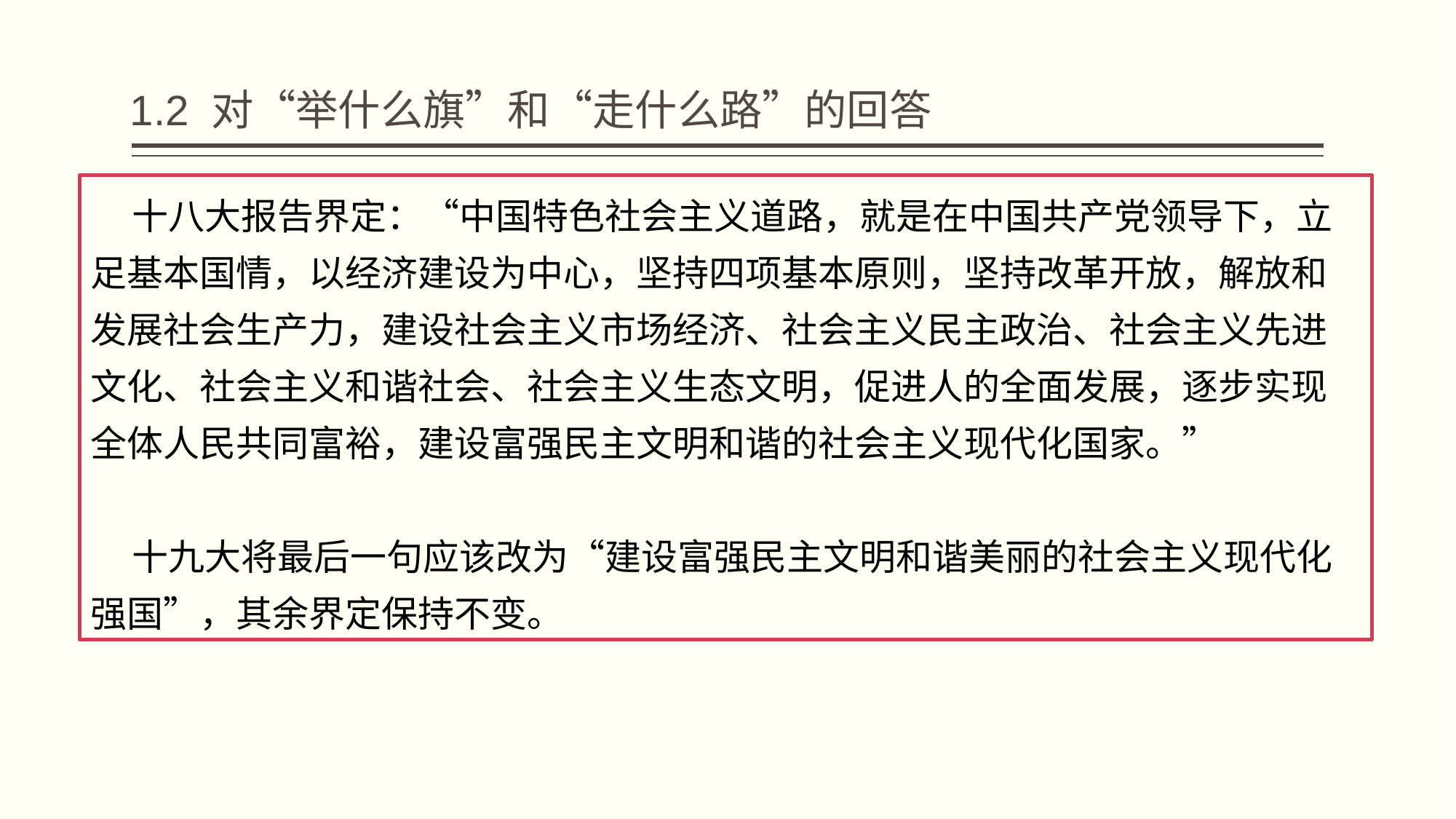

# 1.2 对“举什么旗”和“走什么路”的回答
    十八大报告界定：“中国特色社会主义道路，就是在中国共产党领导下，立足基本国情，以经济建设为中心，坚持四项基本原则，坚持改革开放，解放和发展社会生产力，建设社会主义市场经济、社会主义民主政治、社会主义先进文化、社会主义和谐社会、社会主义生态文明，促进人的全面发展，逐步实现全体人民共同富裕，建设富强民主文明和谐的社会主义现代化国家。”

    十九大将最后一句应该改为“建设富强民主文明和谐美丽的社会主义现代化强国”，其余界定保持不变。